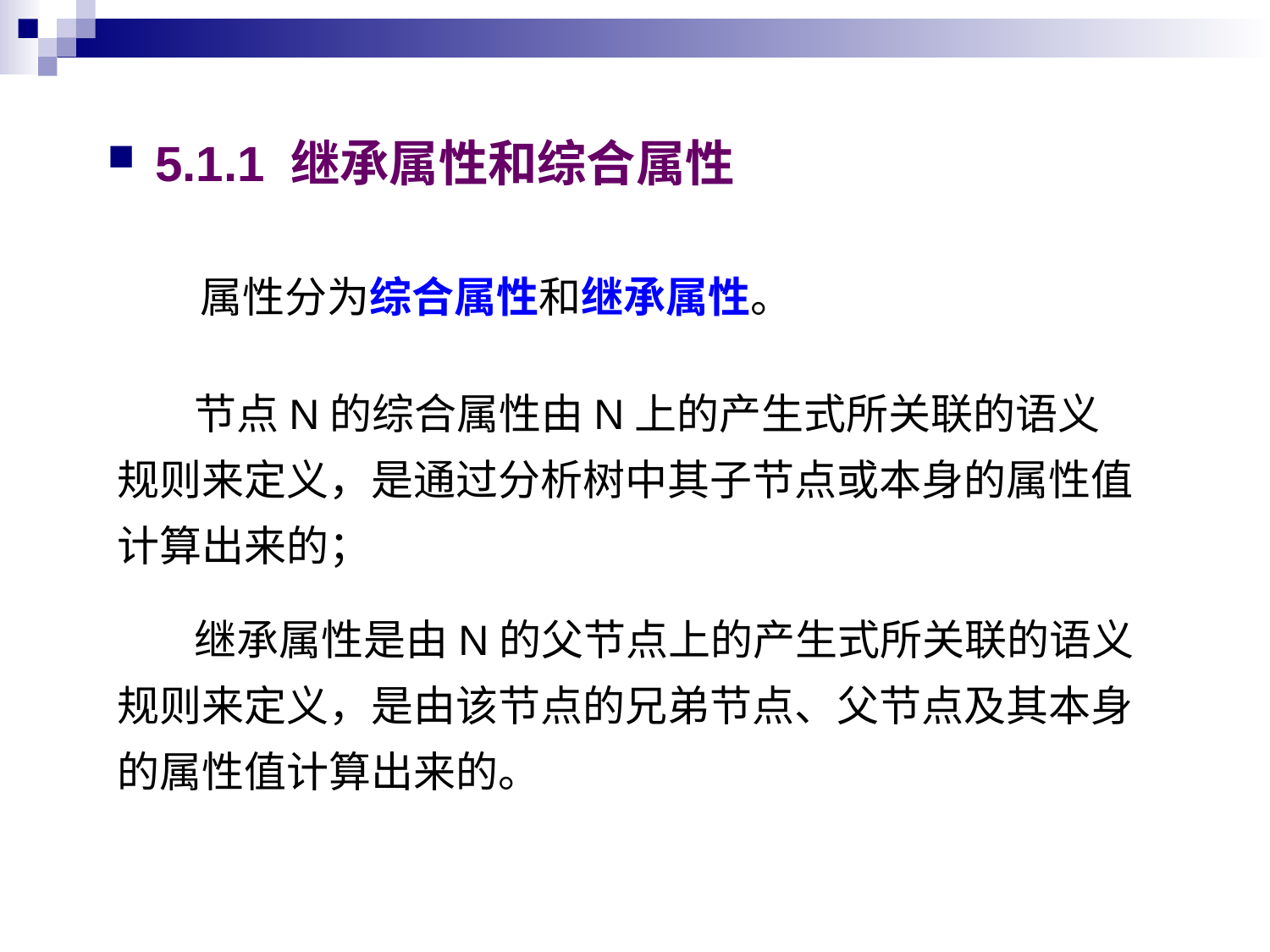

5.1.1 继承属性和综合属性
      属性分为综合属性和继承属性。
       节点N的综合属性由N上的产生式所关联的语义规则来定义，是通过分析树中其子节点或本身的属性值计算出来的；

       继承属性是由N的父节点上的产生式所关联的语义规则来定义，是由该节点的兄弟节点、父节点及其本身的属性值计算出来的。
16